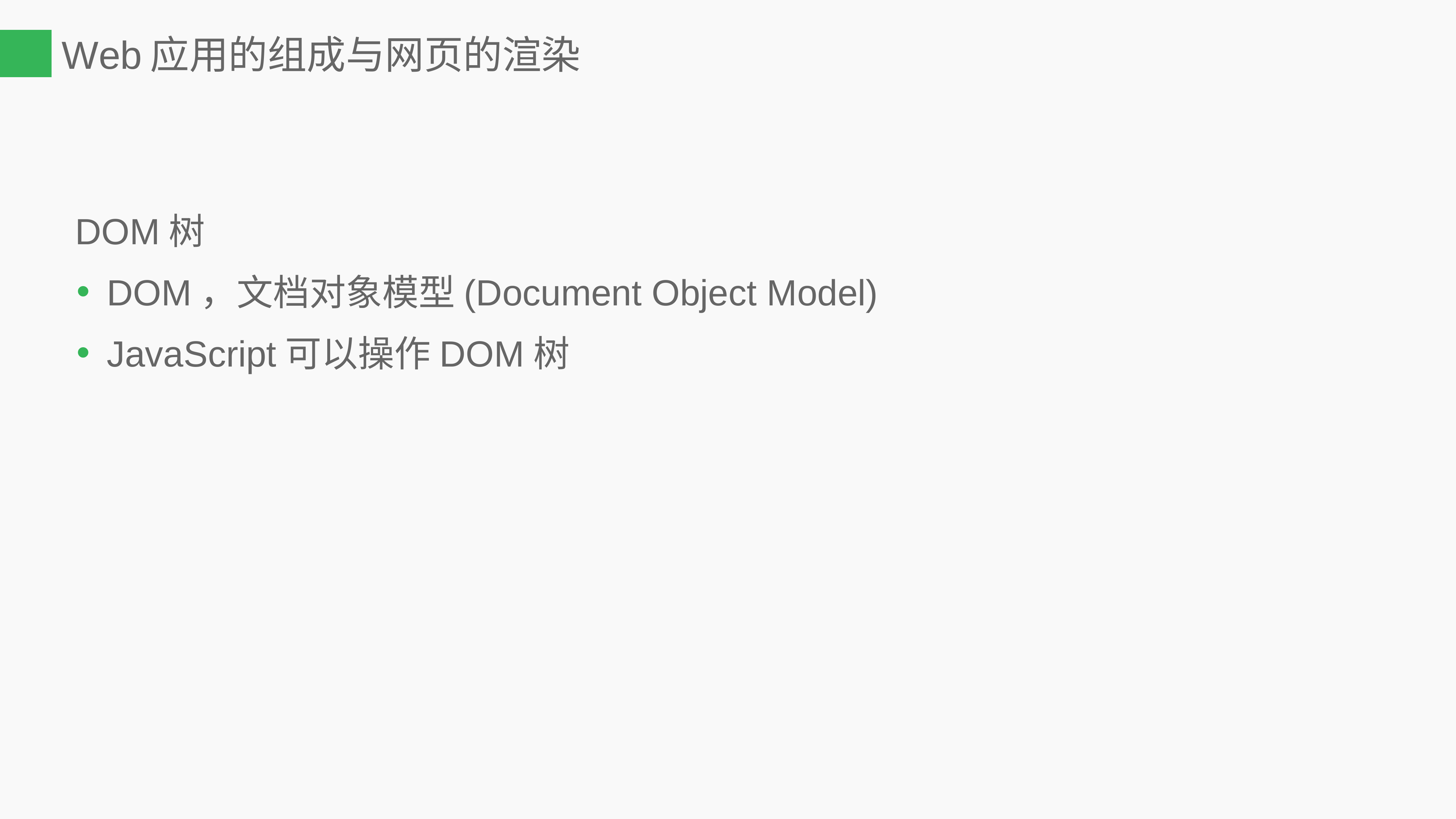

# Web应用的组成与网页的渲染
 DOM树
DOM，文档对象模型(Document Object Model)
JavaScript可以操作DOM树